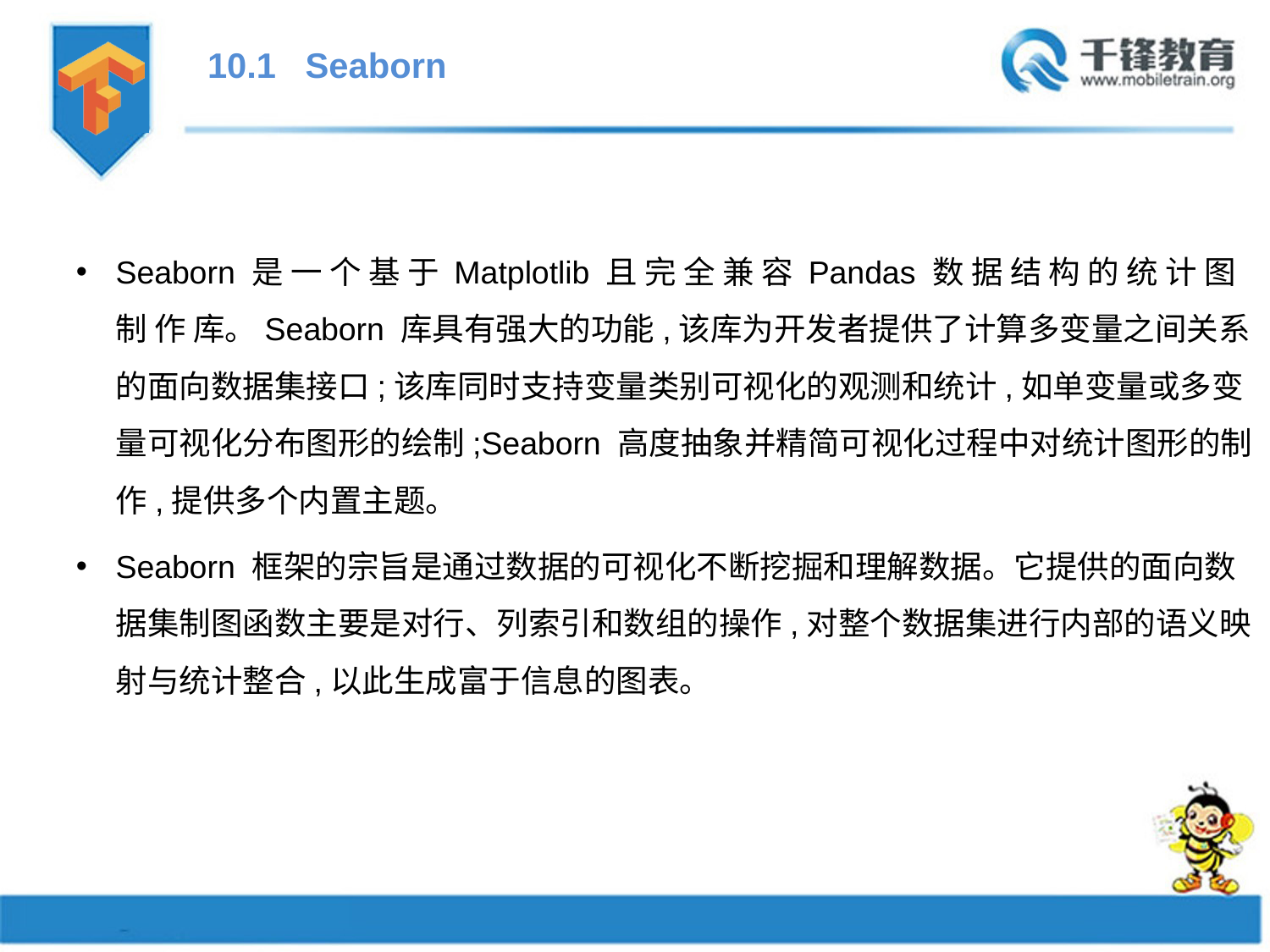

10.1   Seaborn
Seaborn 是 一 个 基 于 Matplotlib 且 完 全 兼 容 Pandas 数 据 结 构 的 统 计 图 制 作 库。Seaborn 库具有强大的功能,该库为开发者提供了计算多变量之间关系的面向数据集接口;该库同时支持变量类别可视化的观测和统计,如单变量或多变量可视化分布图形的绘制;Seaborn 高度抽象并精简可视化过程中对统计图形的制作,提供多个内置主题。
Seaborn 框架的宗旨是通过数据的可视化不断挖掘和理解数据。它提供的面向数据集制图函数主要是对行、列索引和数组的操作,对整个数据集进行内部的语义映射与统计整合,以此生成富于信息的图表。